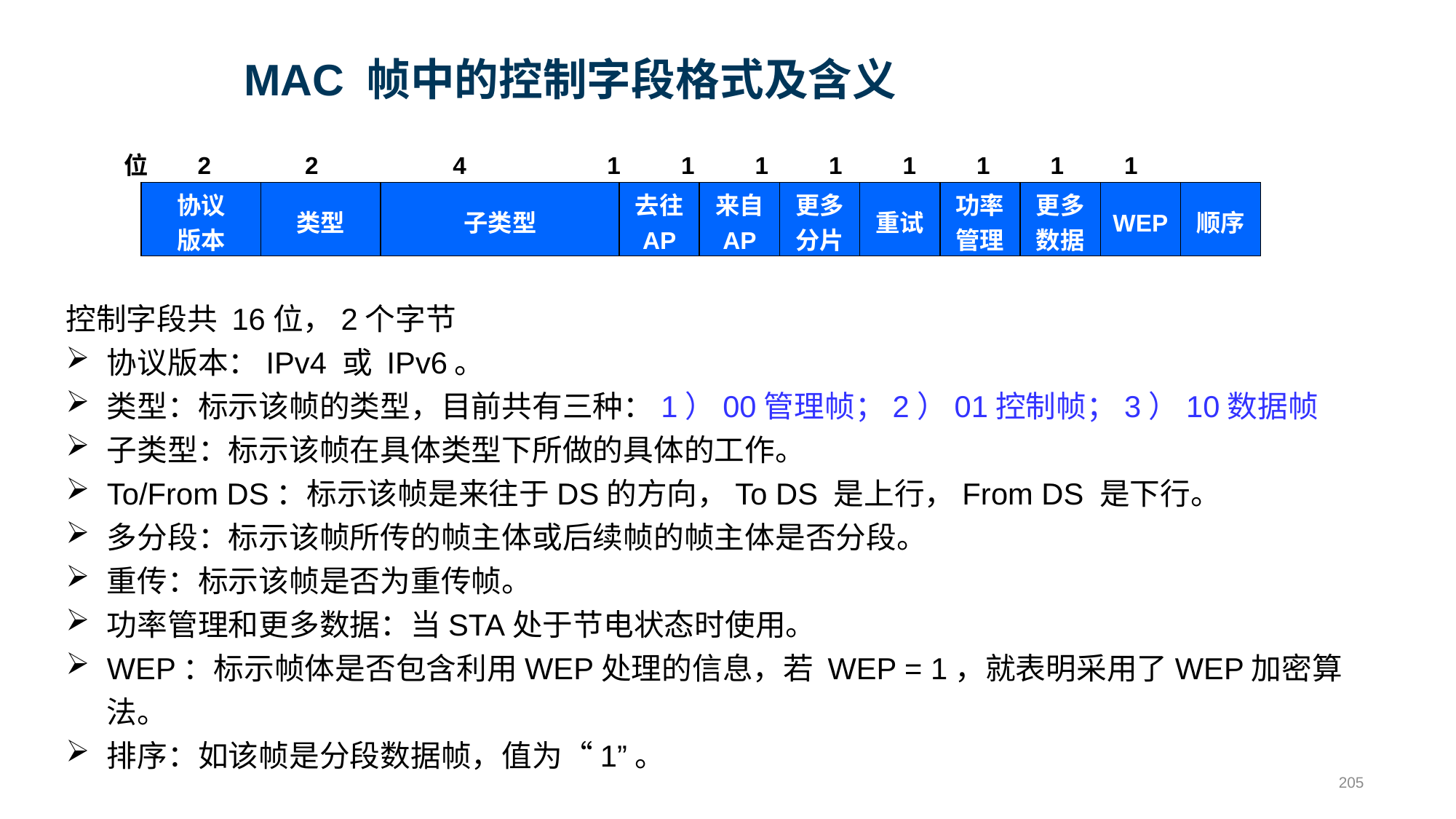

# MAC 帧中的控制字段格式及含义
位        2              2                    4                     1         1         1         1         1         1         1         1
协议
版本
类型
子类型
去往
AP
来自
AP
更多
分片
重试
功率
管理
更多
数据
WEP
顺序
控制字段共 16位，2个字节
协议版本：IPv4 或 IPv6。
类型：标示该帧的类型，目前共有三种：1）00管理帧；2）01控制帧；3）10数据帧
子类型：标示该帧在具体类型下所做的具体的工作。
To/From DS：标示该帧是来往于DS的方向，To DS 是上行，From DS 是下行。
多分段：标示该帧所传的帧主体或后续帧的帧主体是否分段。
重传：标示该帧是否为重传帧。
功率管理和更多数据：当STA处于节电状态时使用。
WEP：标示帧体是否包含利用WEP处理的信息，若 WEP = 1，就表明采用了WEP加密算法。
排序：如该帧是分段数据帧，值为“1”。
205